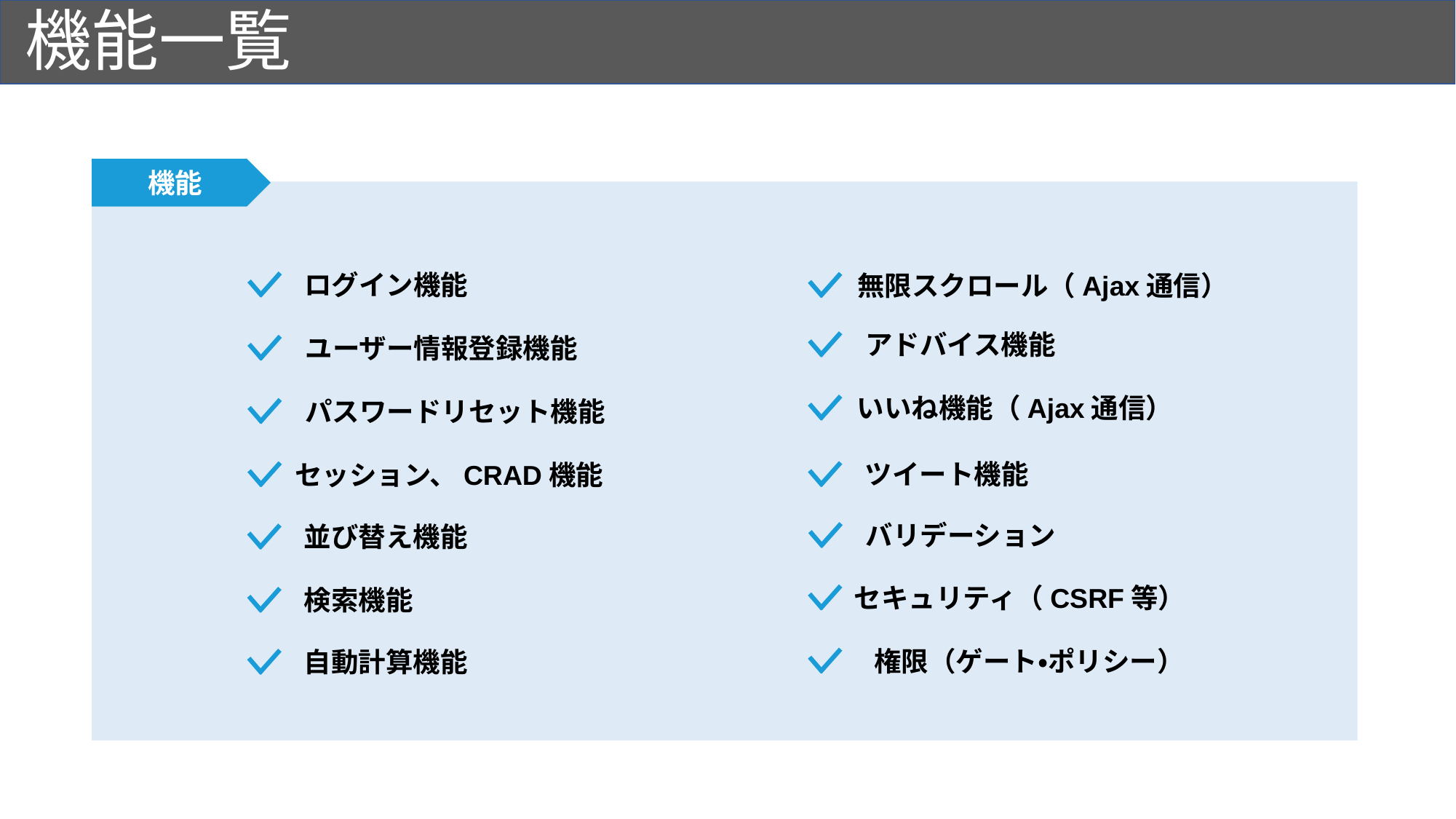

# 機能一覧
機能

ログイン機能
無限スクロール（Ajax通信）
アドバイス機能
ユーザー情報登録機能
いいね機能（Ajax通信）
パスワードリセット機能
ツイート機能
セッション、CRAD機能
バリデーション
並び替え機能
セキュリティ（CSRF等）
検索機能
権限（ゲート・ポリシー）
自動計算機能